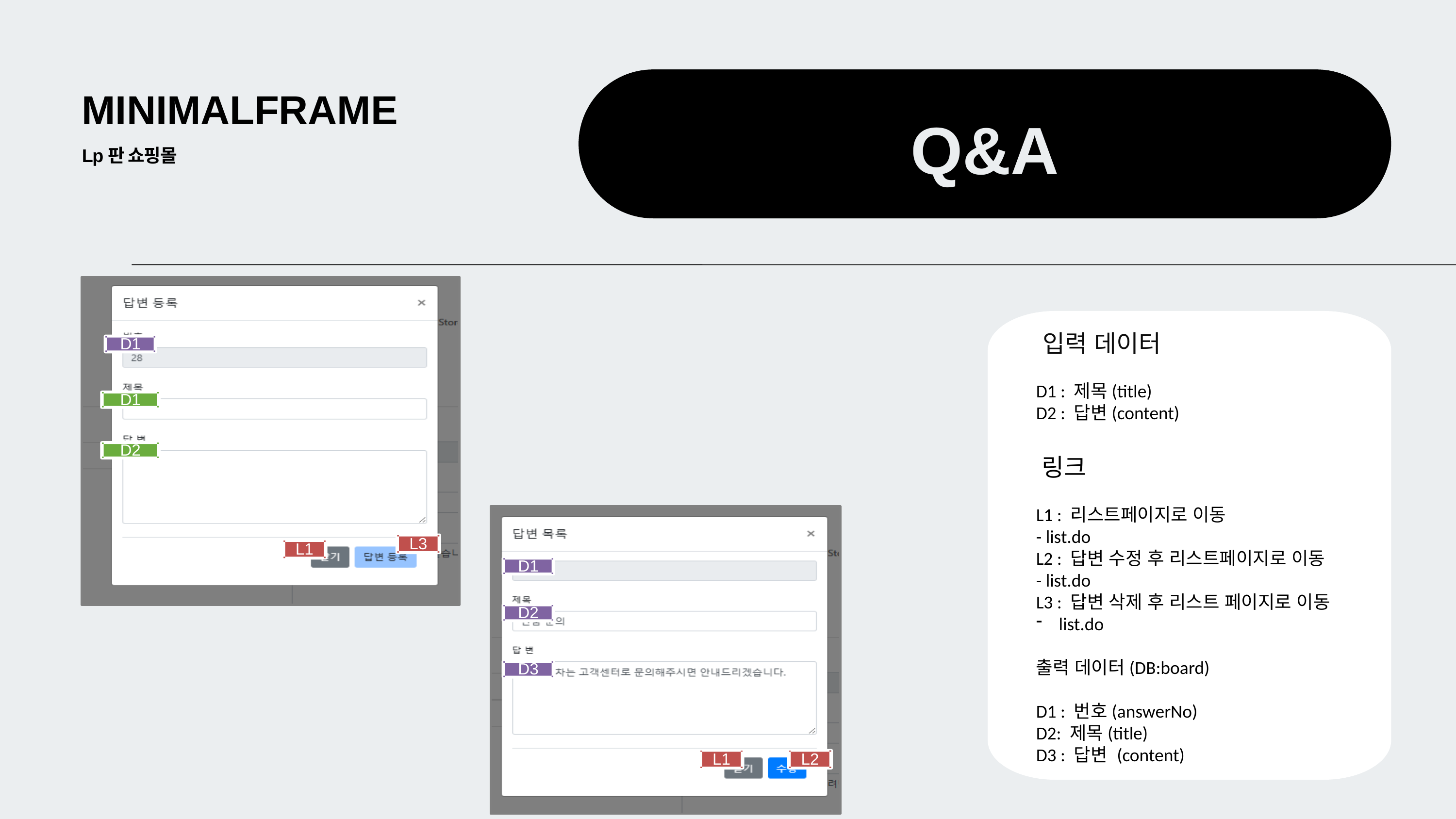

MINIMALFRAME
Q&A
Lp판 쇼핑몰

D1

D1

D2

L3

L1

D1

D2

D3

L1

L2

입력 데이터

D1 : 제목(title)
D2 : 답변(content)

링크

L1 : 리스트페이지로 이동
- list.do
L2 : 답변 수정 후 리스트페이지로 이동
- list.do
L3 : 답변 삭제 후 리스트 페이지로 이동
list.do

출력 데이터(DB:board)

D1 : 번호(answerNo)
D2: 제목(title)
D3 : 답변 (content)